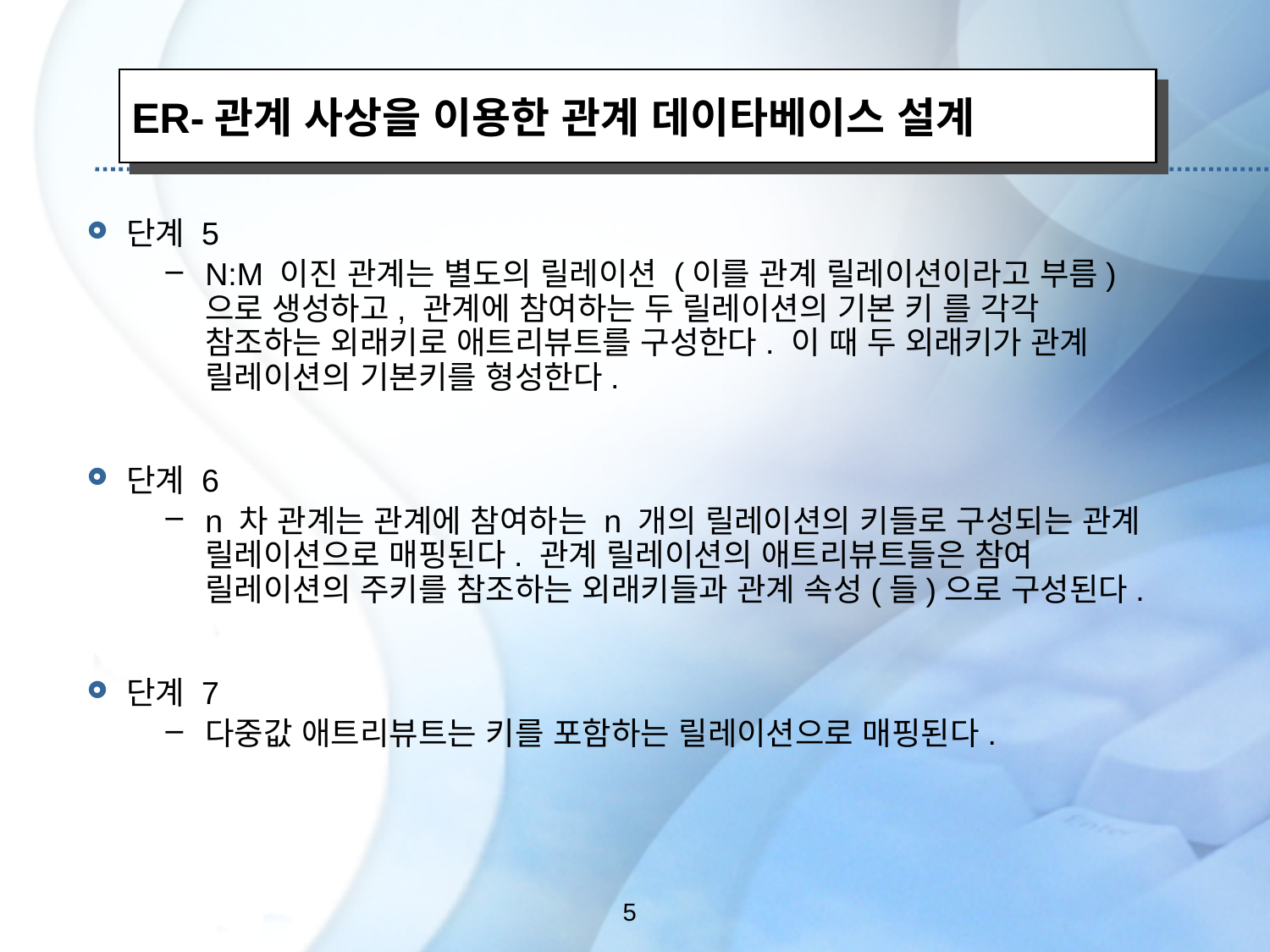

ER-관계 사상을 이용한 관계 데이타베이스 설계
단계 5
N:M 이진 관계는 별도의 릴레이션 (이를 관계 릴레이션이라고 부름)으로 생성하고, 관계에 참여하는 두 릴레이션의 기본 키 를 각각 참조하는 외래키로 애트리뷰트를 구성한다. 이 때 두 외래키가 관계 릴레이션의 기본키를 형성한다.

단계 6
n 차 관계는 관계에 참여하는 n 개의 릴레이션의 키들로 구성되는 관계 릴레이션으로 매핑된다. 관계 릴레이션의 애트리뷰트들은 참여 릴레이션의 주키를 참조하는 외래키들과 관계 속성(들)으로 구성된다.

단계 7
다중값 애트리뷰트는 키를 포함하는 릴레이션으로 매핑된다.

5